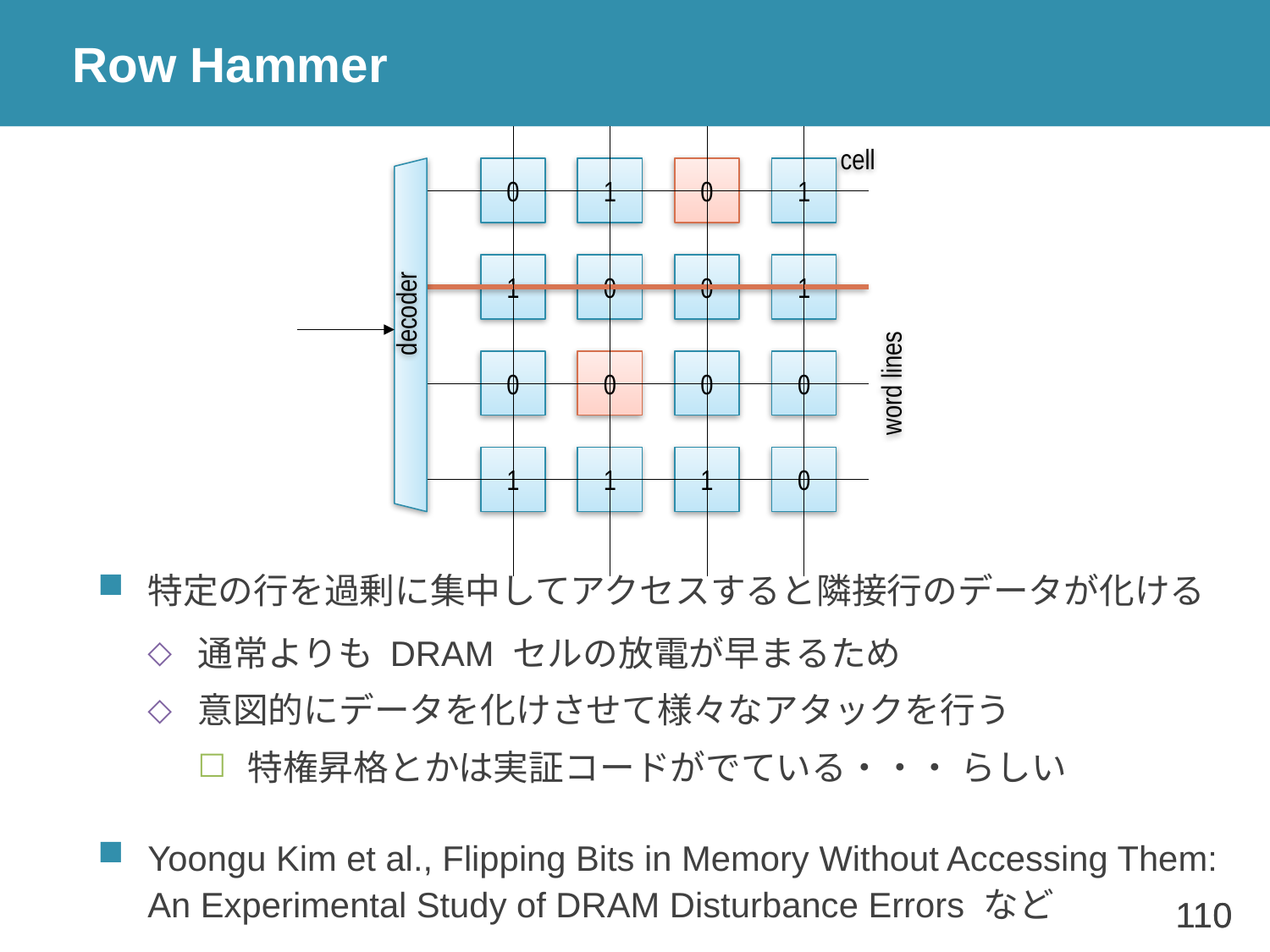

# Row Hammer
cell
1
0
1
0
0
0
1
1
decoder

0
0
0
0
word lines
1
1
0
1
特定の行を過剰に集中してアクセスすると隣接行のデータが化ける
通常よりも DRAM セルの放電が早まるため
意図的にデータを化けさせて様々なアタックを行う
特権昇格とかは実証コードがでている・・・ らしい
Yoongu Kim et al., Flipping Bits in Memory Without Accessing Them: An Experimental Study of DRAM Disturbance Errors など